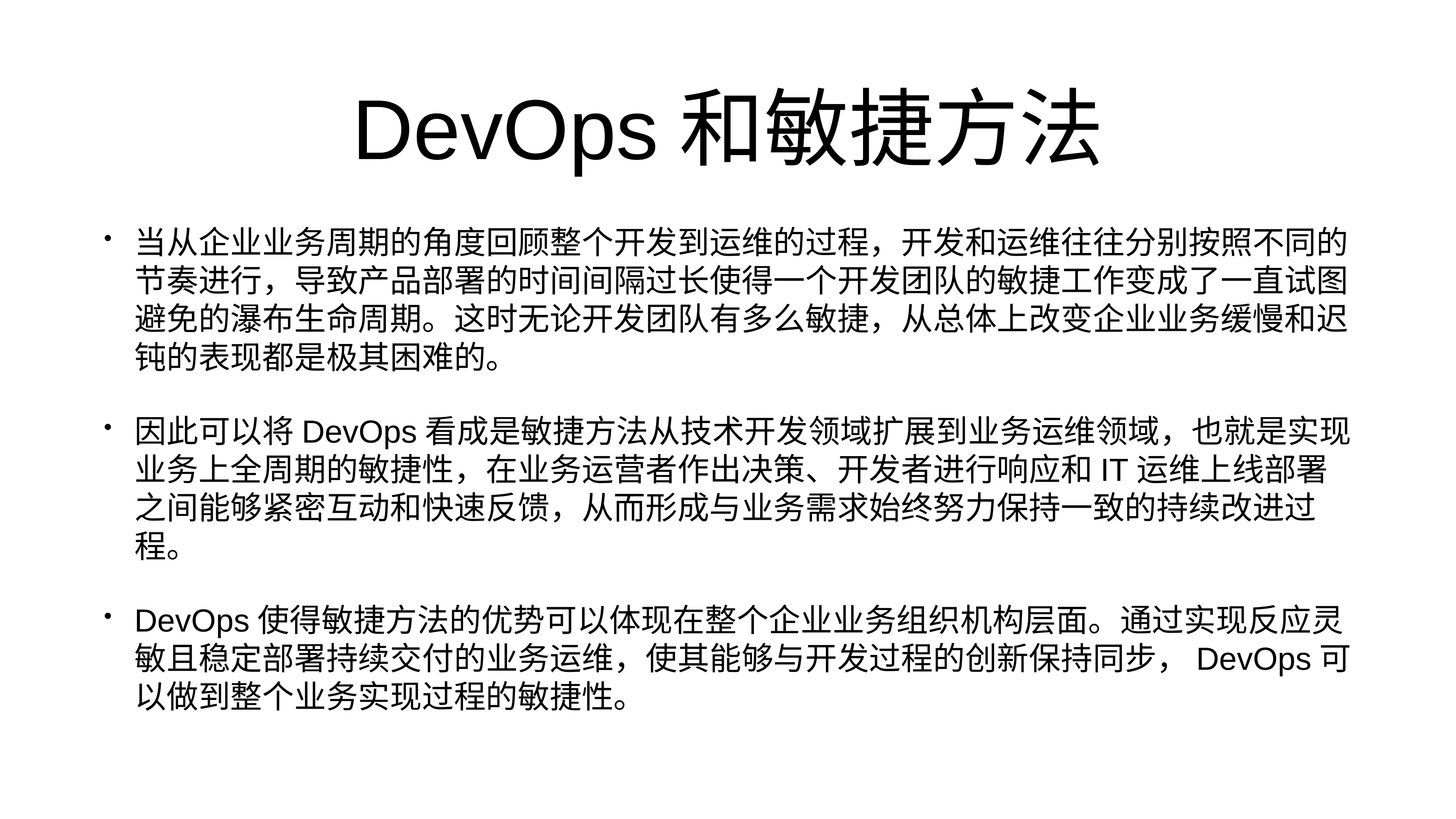

# DevOps和敏捷方法
当从企业业务周期的角度回顾整个开发到运维的过程，开发和运维往往分别按照不同的节奏进行，导致产品部署的时间间隔过长使得一个开发团队的敏捷工作变成了一直试图避免的瀑布生命周期。这时无论开发团队有多么敏捷，从总体上改变企业业务缓慢和迟钝的表现都是极其困难的。
因此可以将DevOps看成是敏捷方法从技术开发领域扩展到业务运维领域，也就是实现业务上全周期的敏捷性，在业务运营者作出决策、开发者进行响应和IT运维上线部署之间能够紧密互动和快速反馈，从而形成与业务需求始终努力保持一致的持续改进过程。
DevOps使得敏捷方法的优势可以体现在整个企业业务组织机构层面。通过实现反应灵敏且稳定部署持续交付的业务运维，使其能够与开发过程的创新保持同步，DevOps可以做到整个业务实现过程的敏捷性。